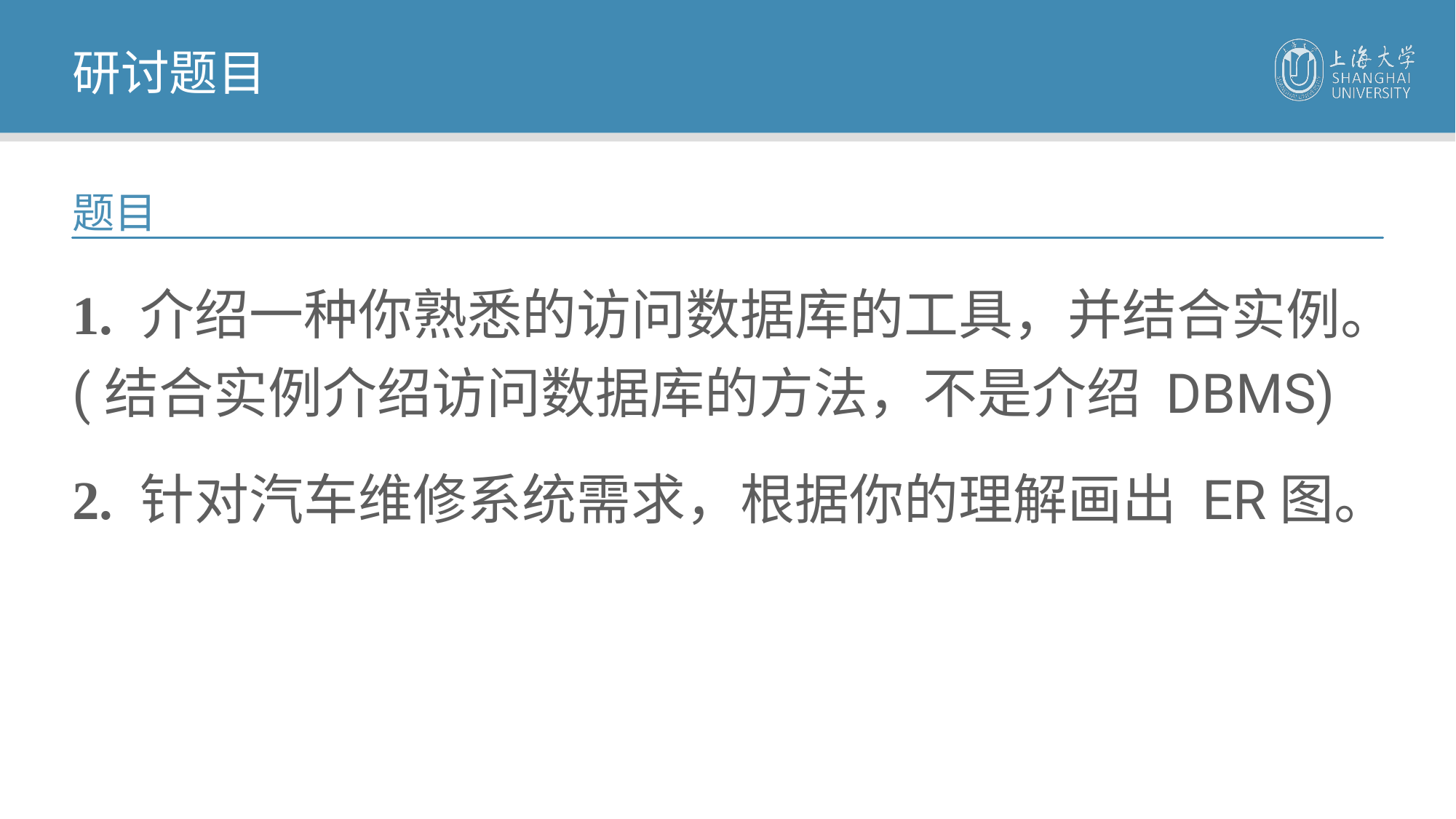

研讨题目
题目
1. 介绍一种你熟悉的访问数据库的工具，并结合实例。(结合实例介绍访问数据库的方法，不是介绍 DBMS)
2. 针对汽车维修系统需求，根据你的理解画出 ER图。